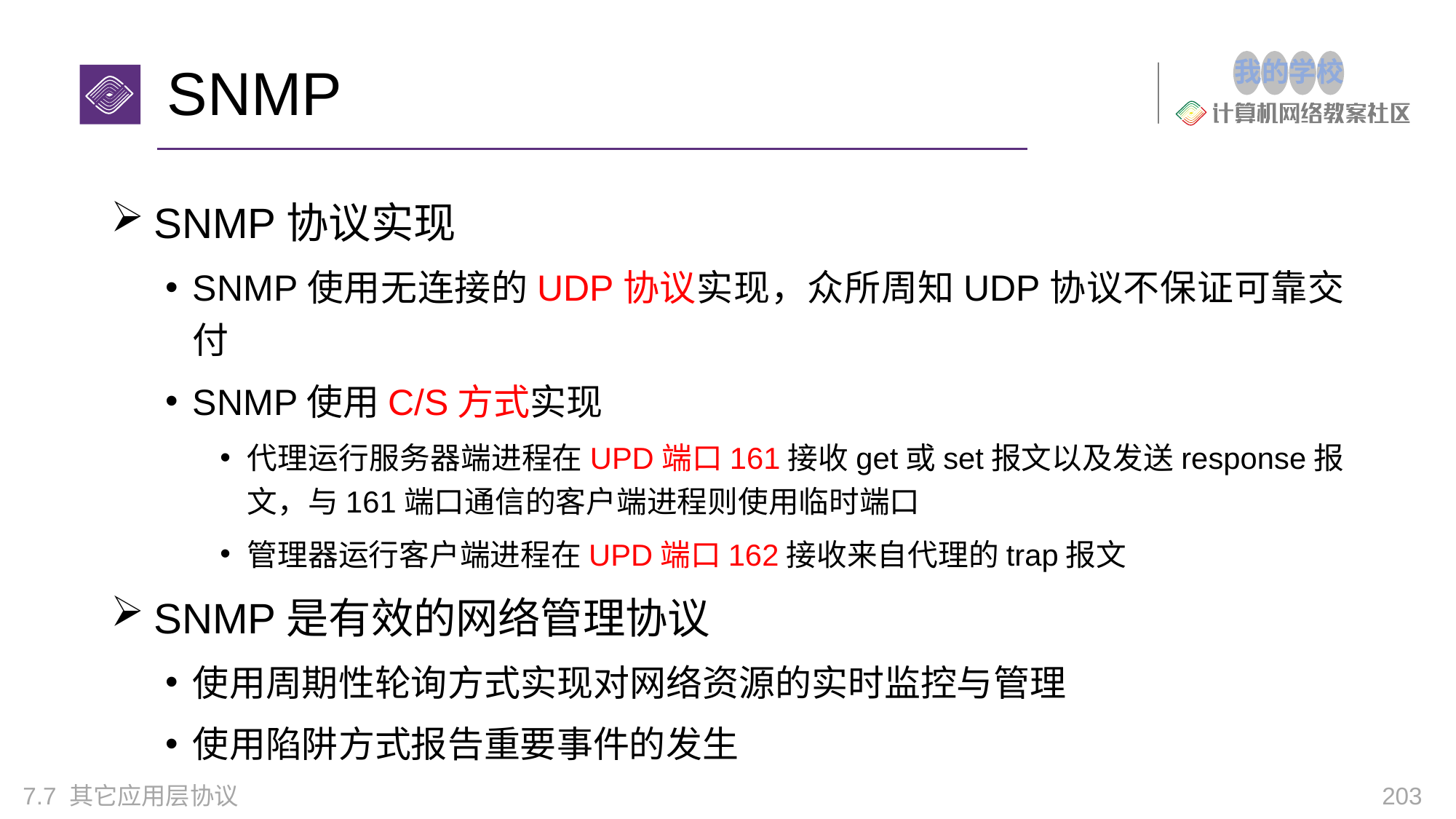

# SNMP
SNMP协议实现
SNMP使用无连接的UDP协议实现，众所周知UDP协议不保证可靠交付
SNMP使用C/S方式实现
代理运行服务器端进程在UPD端口161接收get或set报文以及发送response报文，与161端口通信的客户端进程则使用临时端口
管理器运行客户端进程在UPD端口162接收来自代理的trap报文
SNMP是有效的网络管理协议
使用周期性轮询方式实现对网络资源的实时监控与管理
使用陷阱方式报告重要事件的发生
203
7.7 其它应用层协议